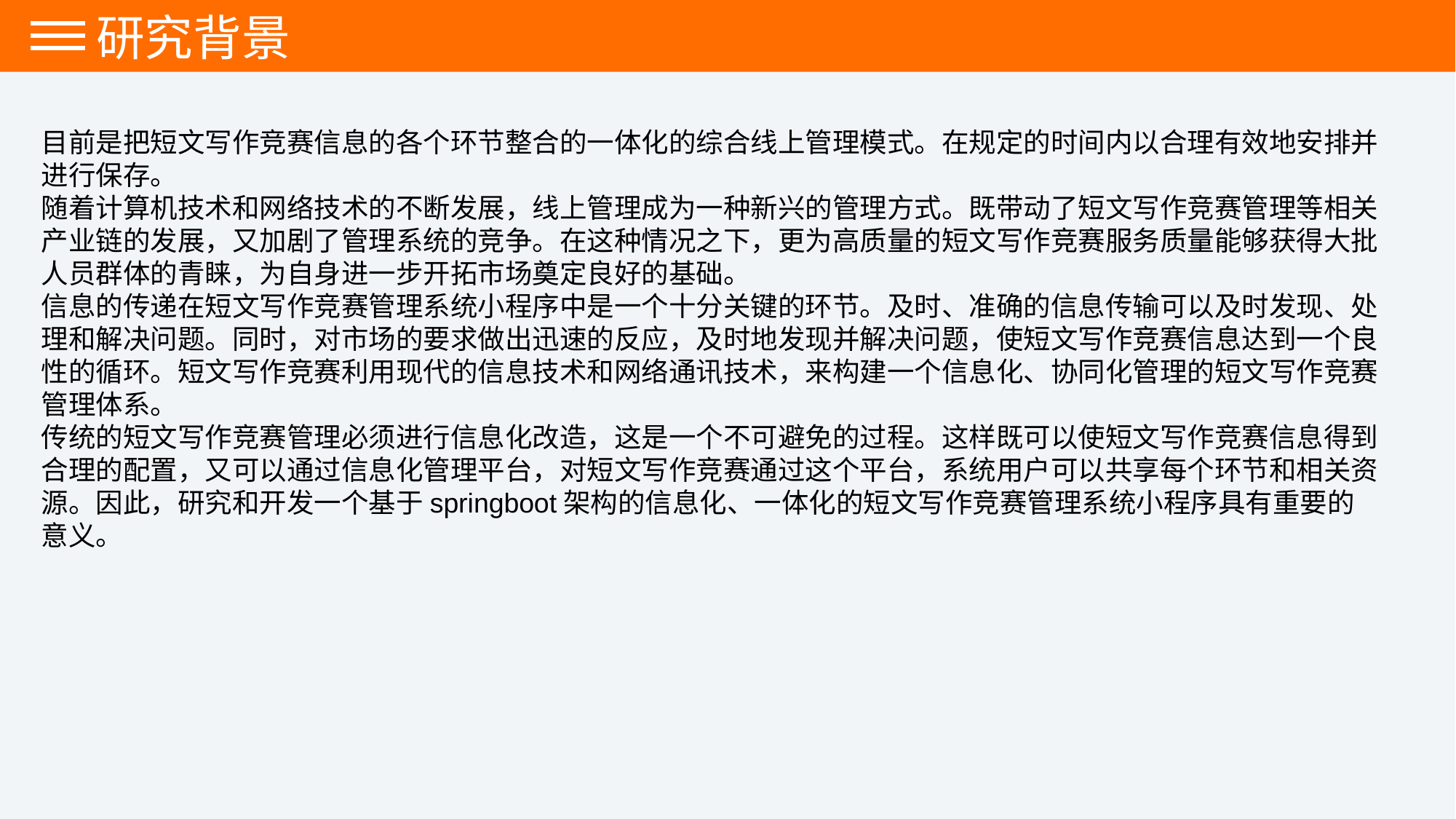

研究背景
目前是把短文写作竞赛信息的各个环节整合的一体化的综合线上管理模式。在规定的时间内以合理有效地安排并进行保存。
随着计算机技术和网络技术的不断发展，线上管理成为一种新兴的管理方式。既带动了短文写作竞赛管理等相关产业链的发展，又加剧了管理系统的竞争。在这种情况之下，更为高质量的短文写作竞赛服务质量能够获得大批人员群体的青睐，为自身进一步开拓市场奠定良好的基础。
信息的传递在短文写作竞赛管理系统小程序中是一个十分关键的环节。及时、准确的信息传输可以及时发现、处理和解决问题。同时，对市场的要求做出迅速的反应，及时地发现并解决问题，使短文写作竞赛信息达到一个良性的循环。短文写作竞赛利用现代的信息技术和网络通讯技术，来构建一个信息化、协同化管理的短文写作竞赛管理体系。
传统的短文写作竞赛管理必须进行信息化改造，这是一个不可避免的过程。这样既可以使短文写作竞赛信息得到合理的配置，又可以通过信息化管理平台，对短文写作竞赛通过这个平台，系统用户可以共享每个环节和相关资源。因此，研究和开发一个基于springboot架构的信息化、一体化的短文写作竞赛管理系统小程序具有重要的意义。